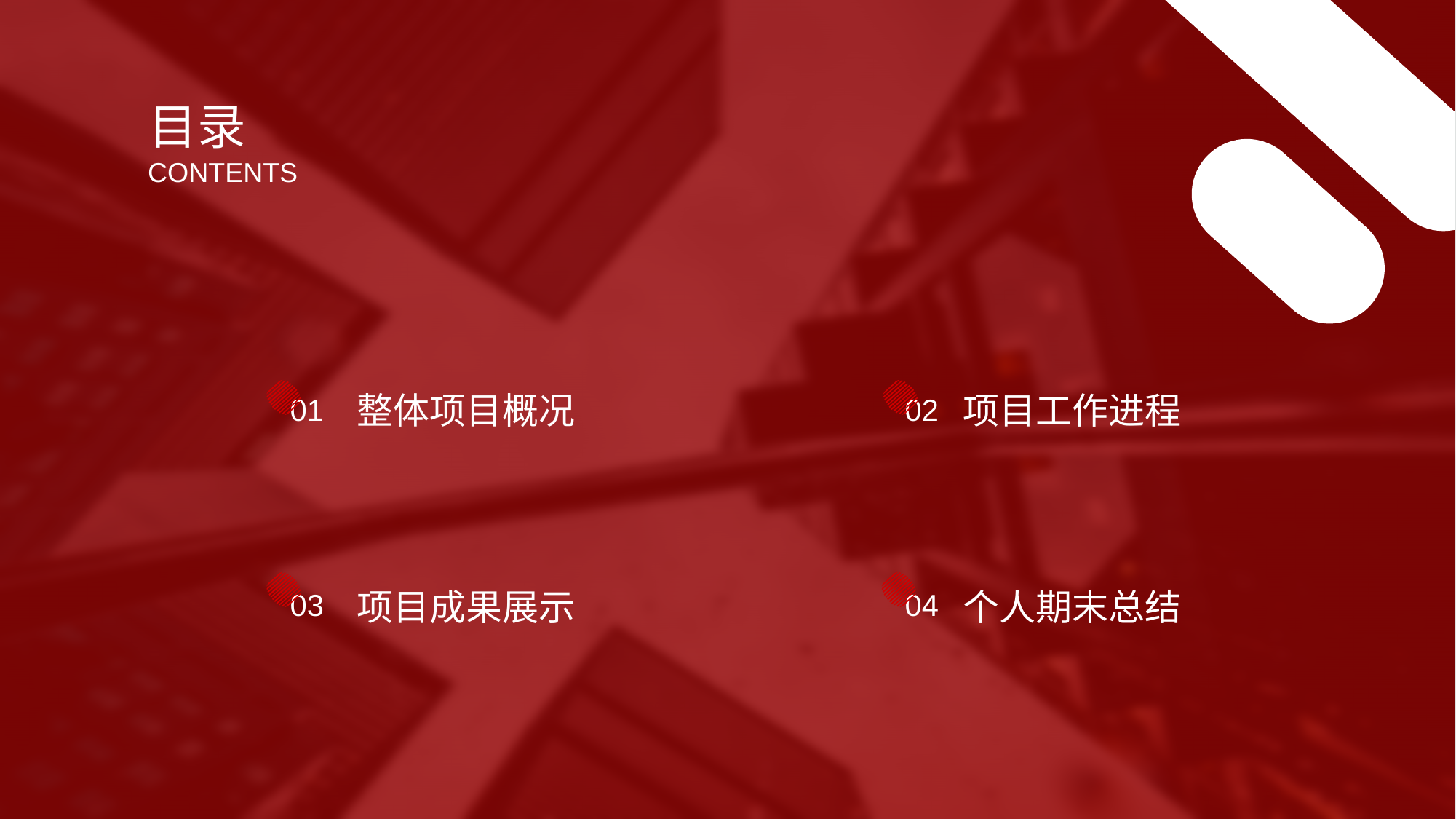

目录
CONTENTS

项目工作进程
整体项目概况

01
02

项目成果展示
个人期末总结
04
03